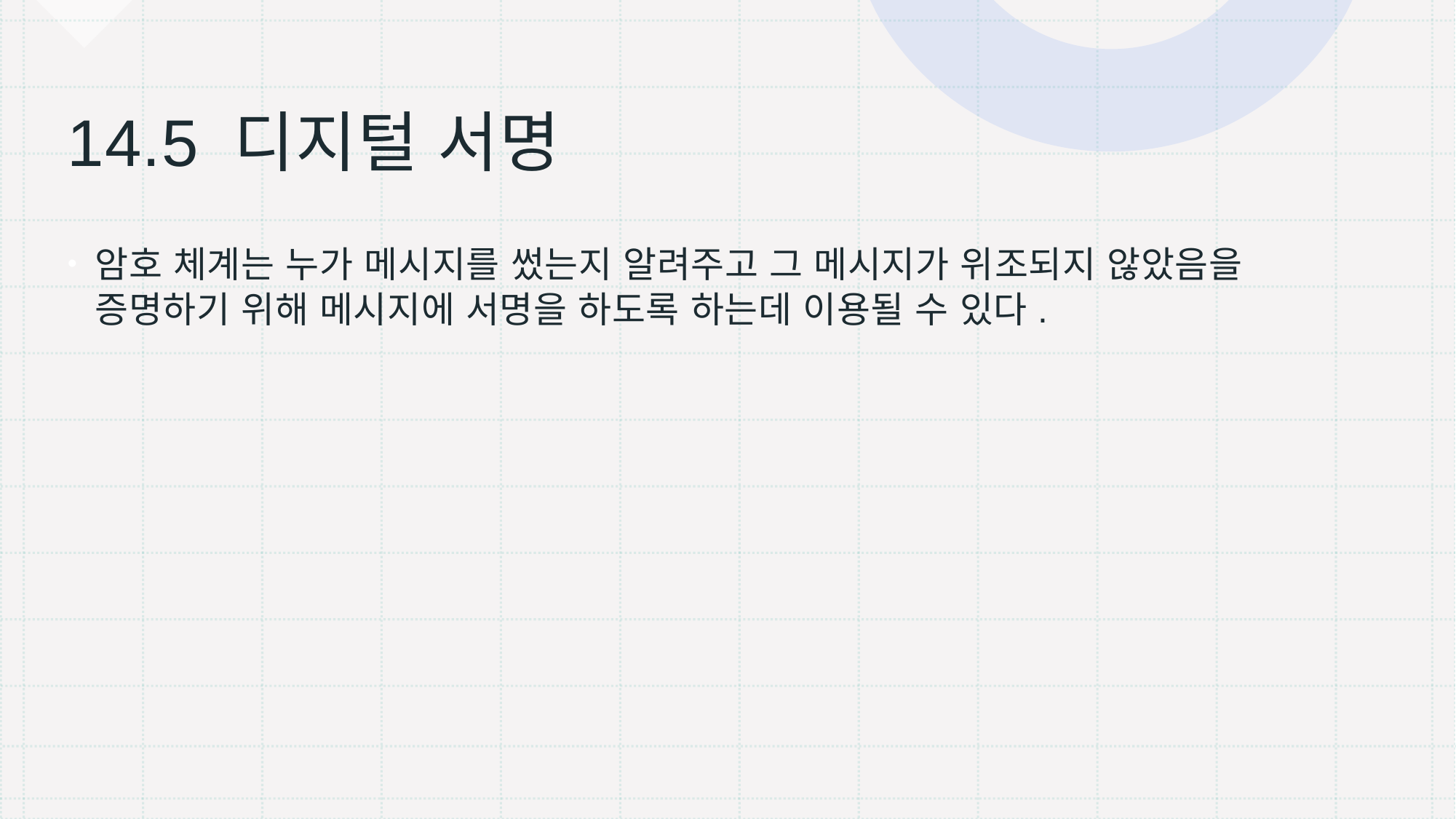

# 14.5 디지털 서명
암호 체계는 누가 메시지를 썼는지 알려주고 그 메시지가 위조되지 않았음을 증명하기 위해 메시지에 서명을 하도록 하는데 이용될 수 있다.